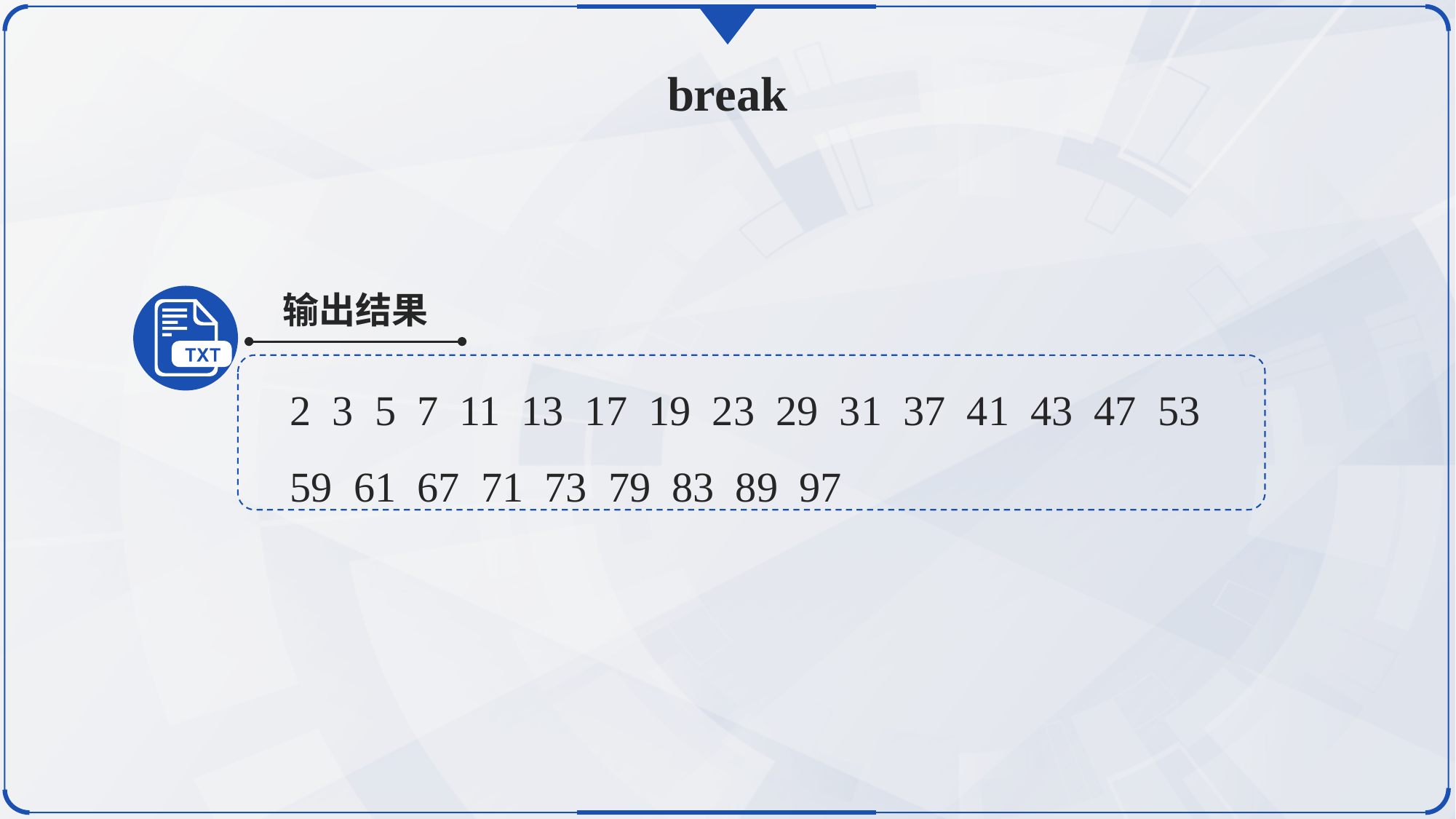

break
输出结果

2  3  5  7  11  13  17  19  23  29  31  37  41  43  47  53  59  61  67  71  73  79  83  89  97